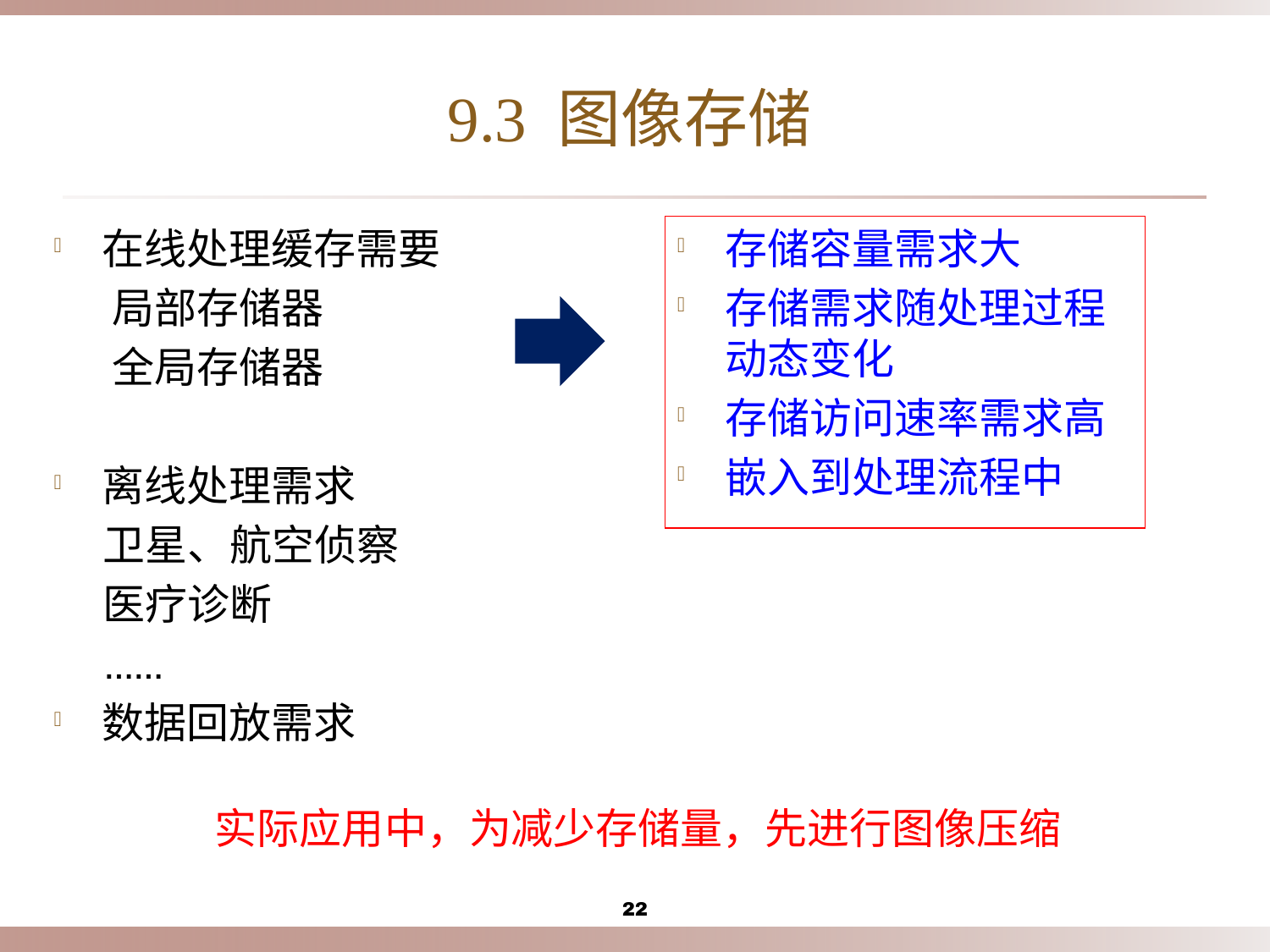

# 9.3 图像存储
在线处理缓存需要
     局部存储器
     全局存储器

离线处理需求
    卫星、航空侦察
    医疗诊断
    ……
数据回放需求

存储容量需求大
存储需求随处理过程动态变化
存储访问速率需求高
嵌入到处理流程中

实际应用中，为减少存储量，先进行图像压缩
22